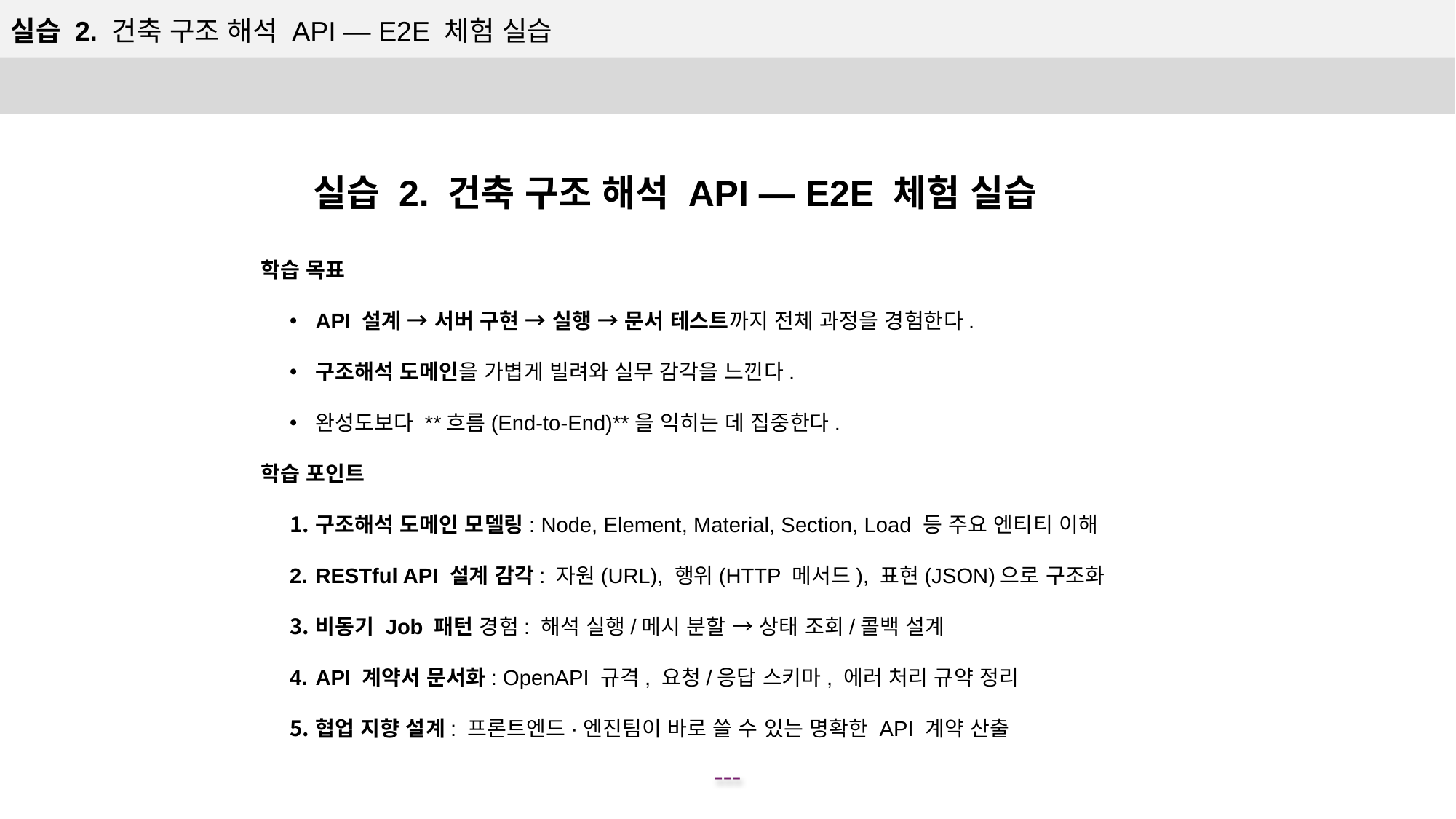

실습 2. 건축 구조 해석 API — E2E 체험 실습
실습 2. 건축 구조 해석 API — E2E 체험 실습
학습 목표
API 설계 → 서버 구현 → 실행 → 문서 테스트까지 전체 과정을 경험한다.
구조해석 도메인을 가볍게 빌려와 실무 감각을 느낀다.
완성도보다 **흐름(End-to-End)**을 익히는 데 집중한다.
학습 포인트
구조해석 도메인 모델링: Node, Element, Material, Section, Load 등 주요 엔티티 이해
RESTful API 설계 감각: 자원(URL), 행위(HTTP 메서드), 표현(JSON)으로 구조화
비동기 Job 패턴 경험: 해석 실행/메시 분할 → 상태 조회/콜백 설계
API 계약서 문서화: OpenAPI 규격, 요청/응답 스키마, 에러 처리 규약 정리
협업 지향 설계: 프론트엔드·엔진팀이 바로 쓸 수 있는 명확한 API 계약 산출
---